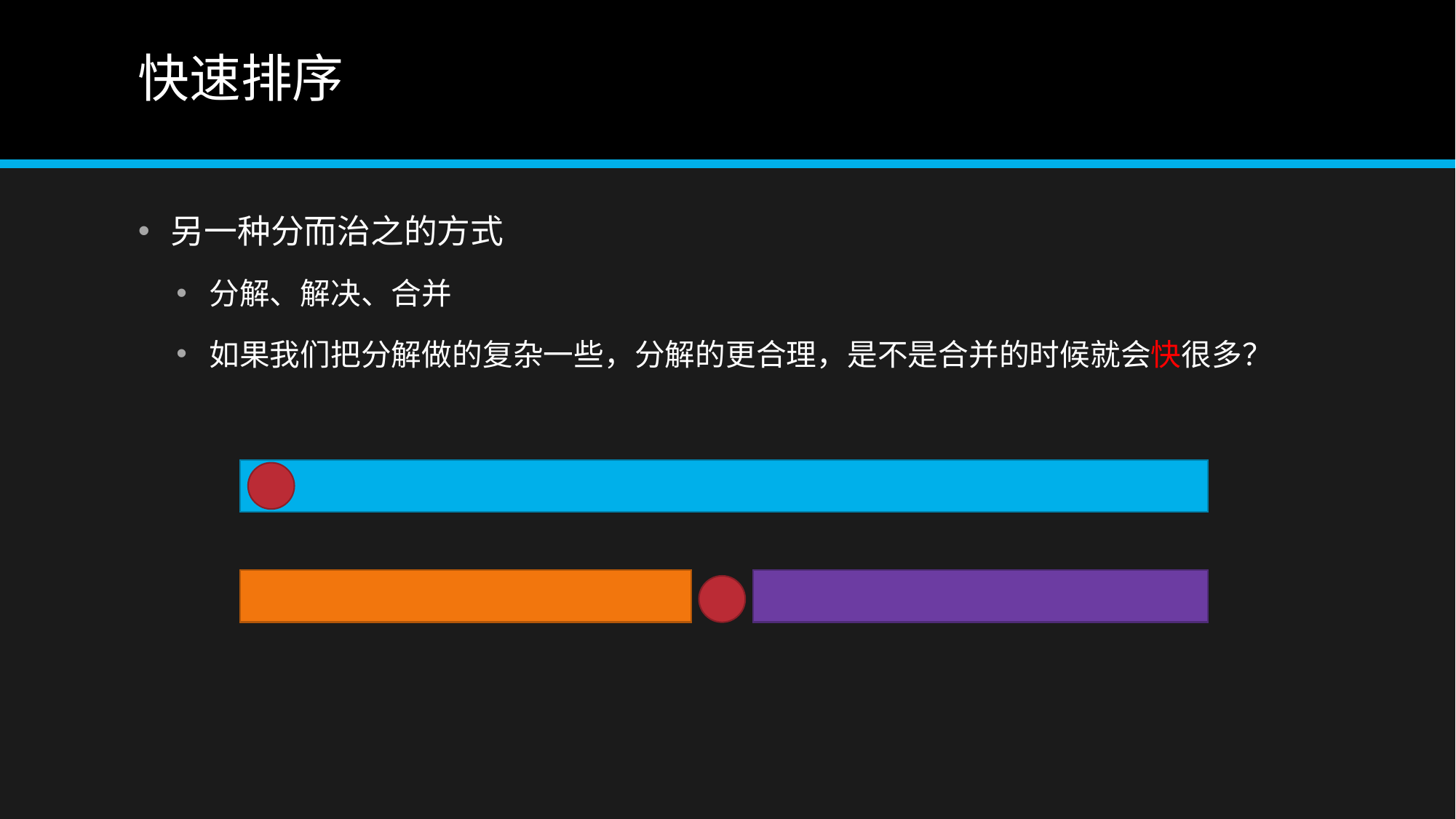

# 快速排序
另一种分而治之的方式
分解、解决、合并
如果我们把分解做的复杂一些，分解的更合理，是不是合并的时候就会快很多？